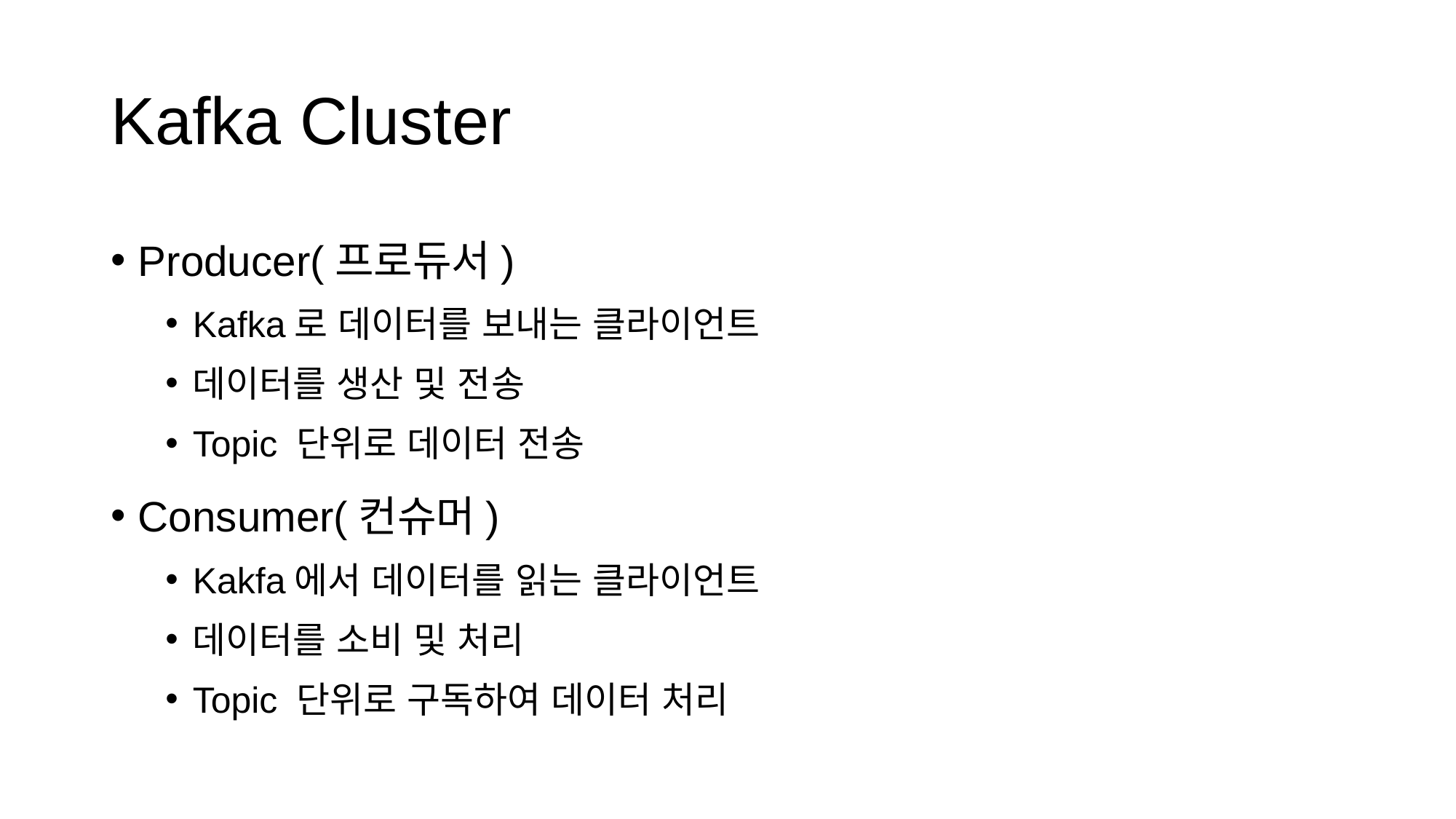

# Kafka Cluster
Producer(프로듀서)
Kafka로 데이터를 보내는 클라이언트
데이터를 생산 및 전송
Topic 단위로 데이터 전송
Consumer(컨슈머)
Kakfa에서 데이터를 읽는 클라이언트
데이터를 소비 및 처리
Topic 단위로 구독하여 데이터 처리